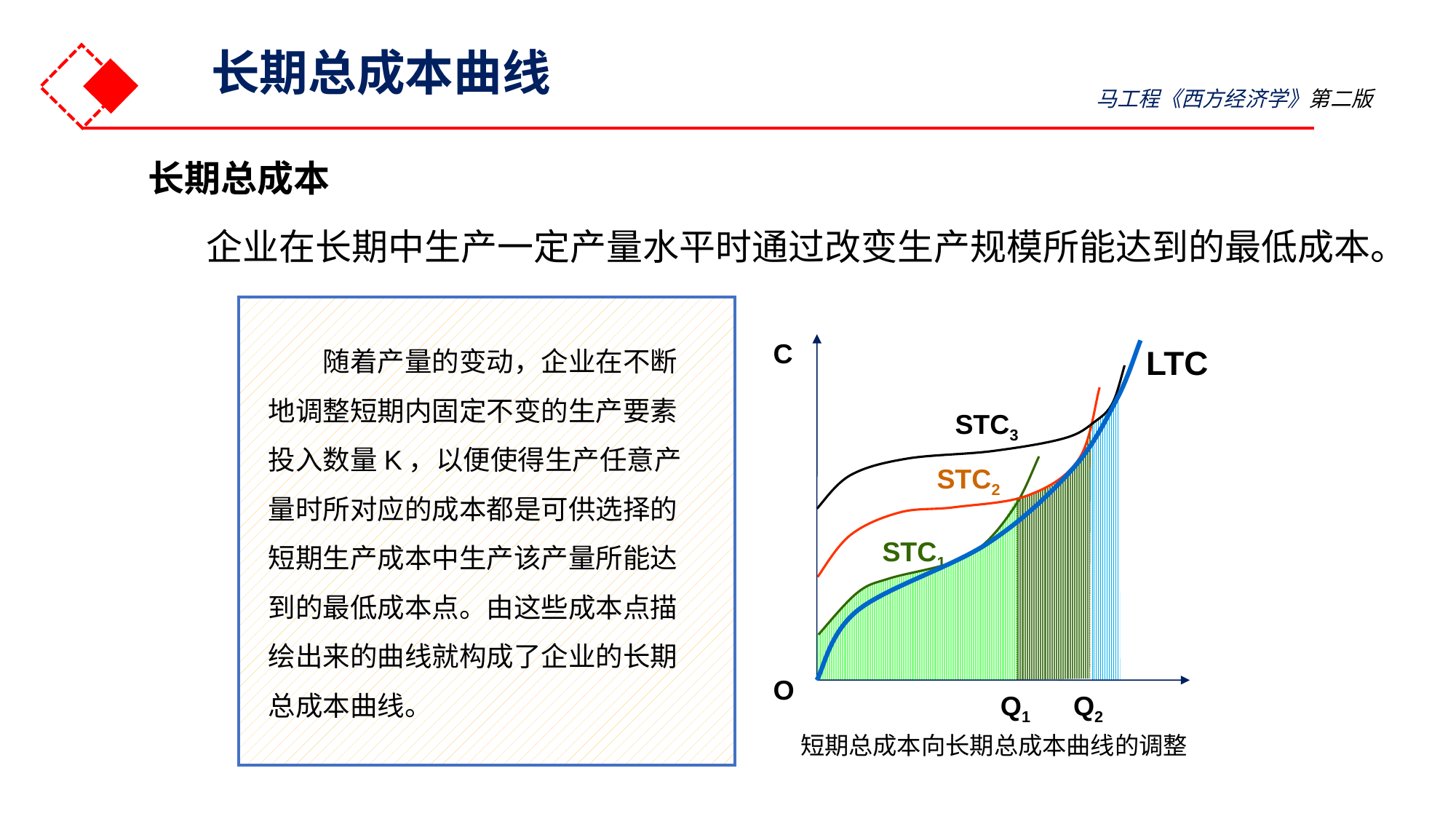

长期总成本曲线

马工程《西方经济学》第二版
长期总成本
企业在长期中生产一定产量水平时通过改变生产规模所能达到的最低成本。

随着产量的变动，企业在不断地调整短期内固定不变的生产要素投入数量K，以便使得生产任意产量时所对应的成本都是可供选择的短期生产成本中生产该产量所能达到的最低成本点。由这些成本点描绘出来的曲线就构成了企业的长期总成本曲线。
C

LTC

STC3

Q2

STC2

Q1
STC1
O

短期总成本向长期总成本曲线的调整